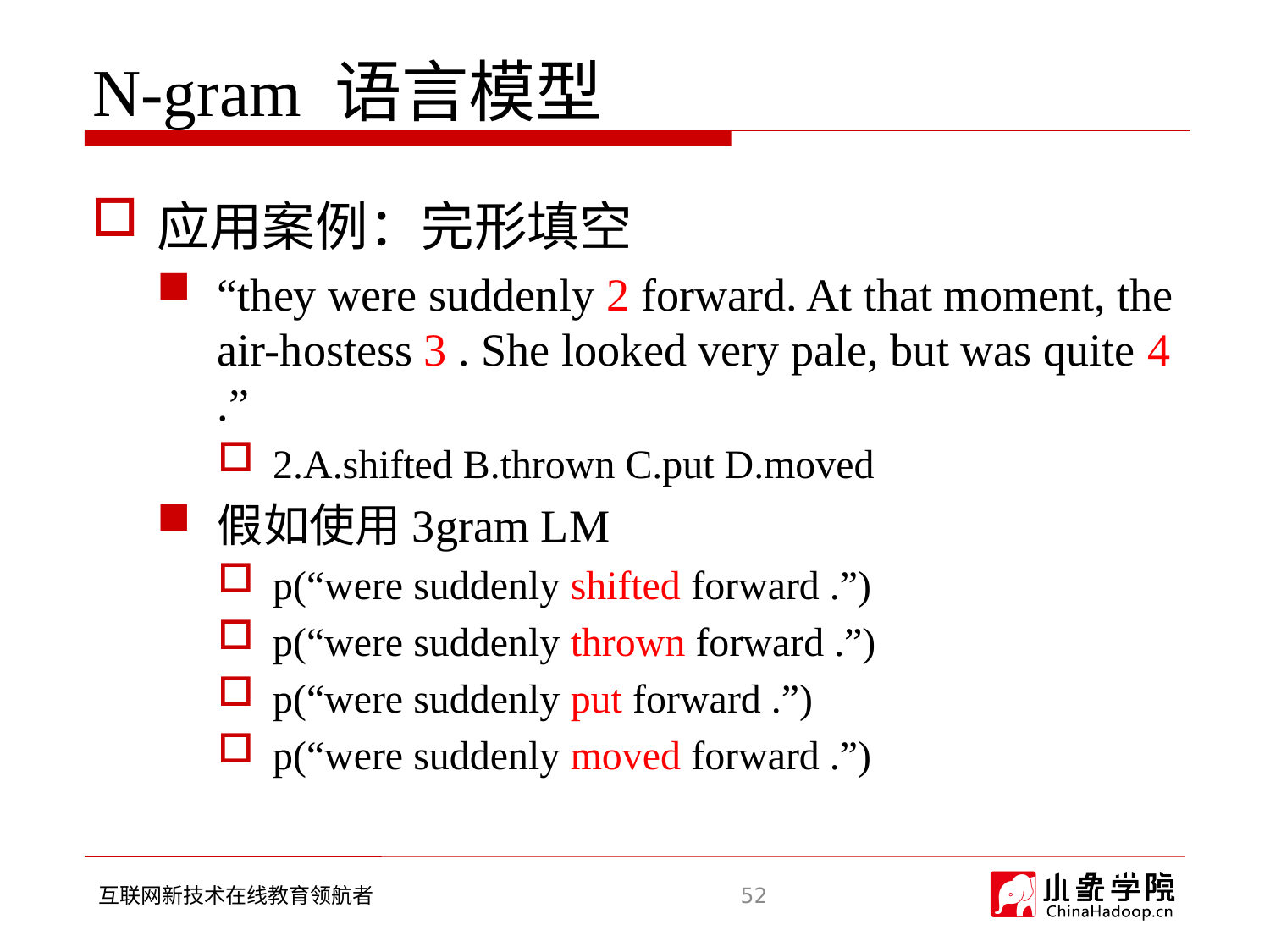

# N-gram 语言模型
应用案例：完形填空
“they were suddenly 2 forward. At that moment, the air-hostess 3 . She looked very pale, but was quite 4 .”
2.A.shifted B.thrown C.put D.moved
假如使用3gram LM
p(“were suddenly shifted forward .”)
p(“were suddenly thrown forward .”)
p(“were suddenly put forward .”)
p(“were suddenly moved forward .”)

52